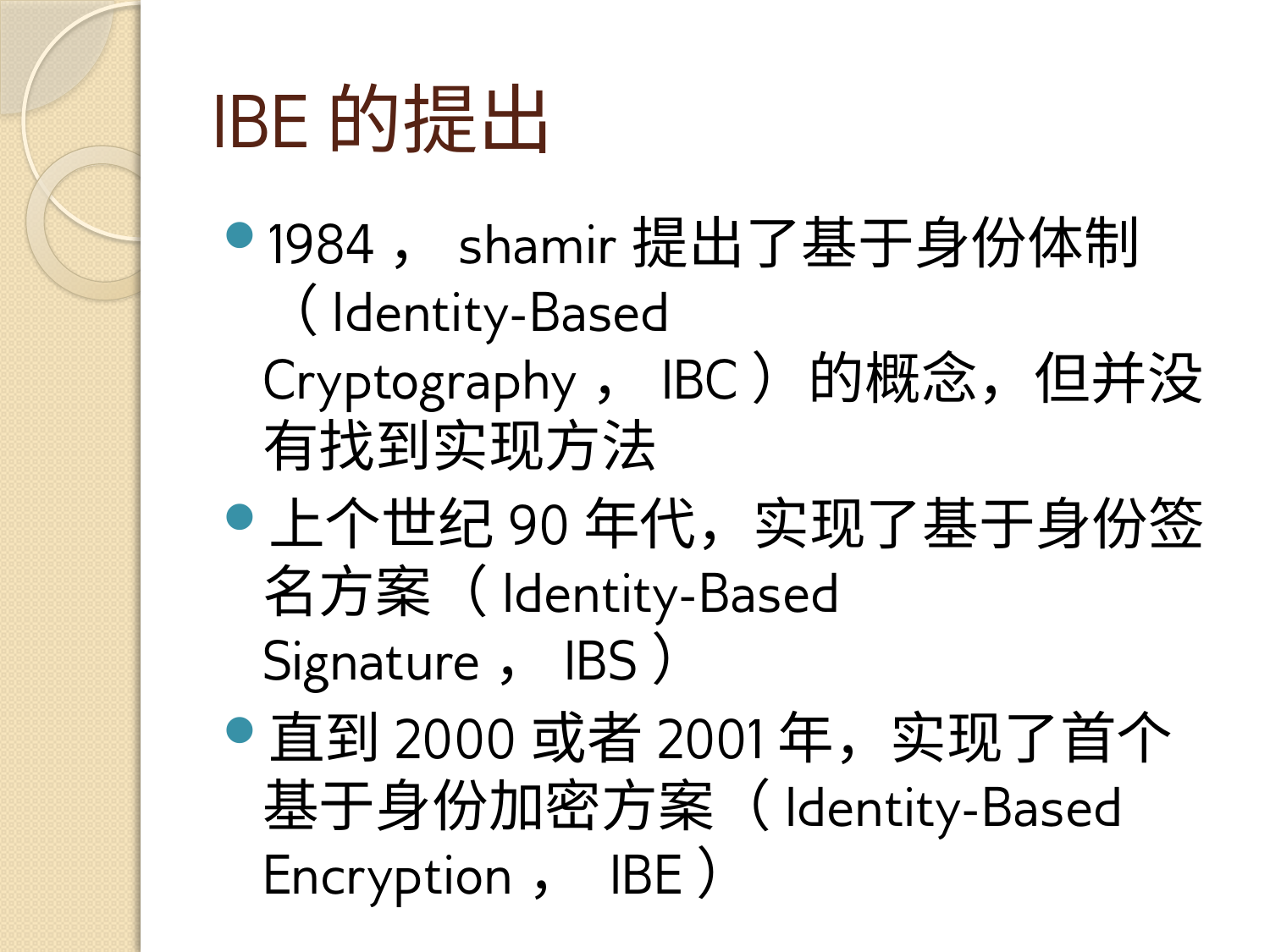

# IBE的提出
1984，shamir提出了基于身份体制（Identity-Based Cryptography，IBC）的概念，但并没有找到实现方法
上个世纪90年代，实现了基于身份签名方案（Identity-Based Signature，IBS）
直到2000或者2001年，实现了首个基于身份加密方案（Identity-Based Encryption， IBE）